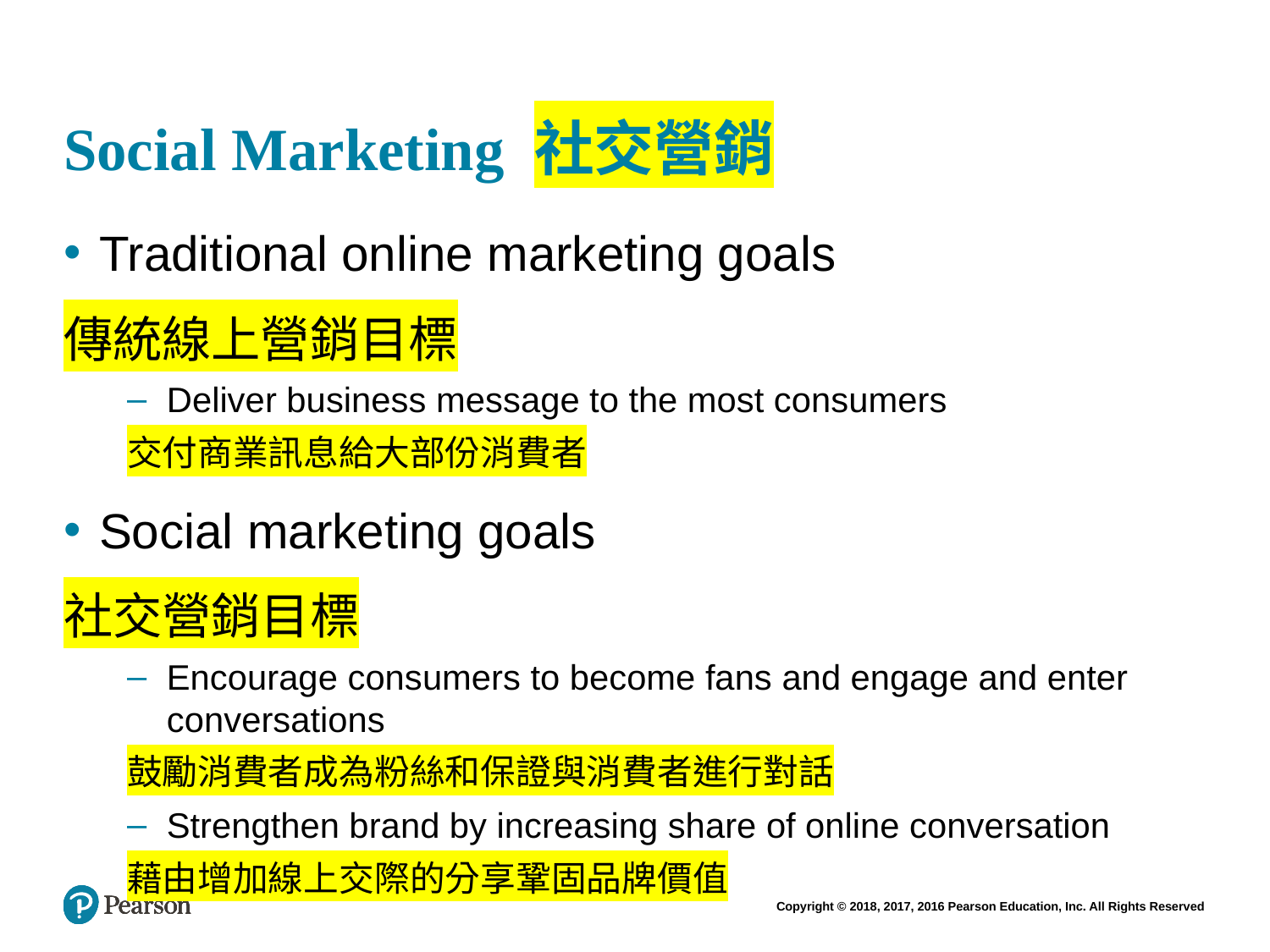

# Social Marketing 社交營銷
Traditional online marketing goals
傳統線上營銷目標
Deliver business message to the most consumers
交付商業訊息給大部份消費者
Social marketing goals
社交營銷目標
Encourage consumers to become fans and engage and enter conversations
鼓勵消費者成為粉絲和保證與消費者進行對話
Strengthen brand by increasing share of online conversation
藉由增加線上交際的分享鞏固品牌價值